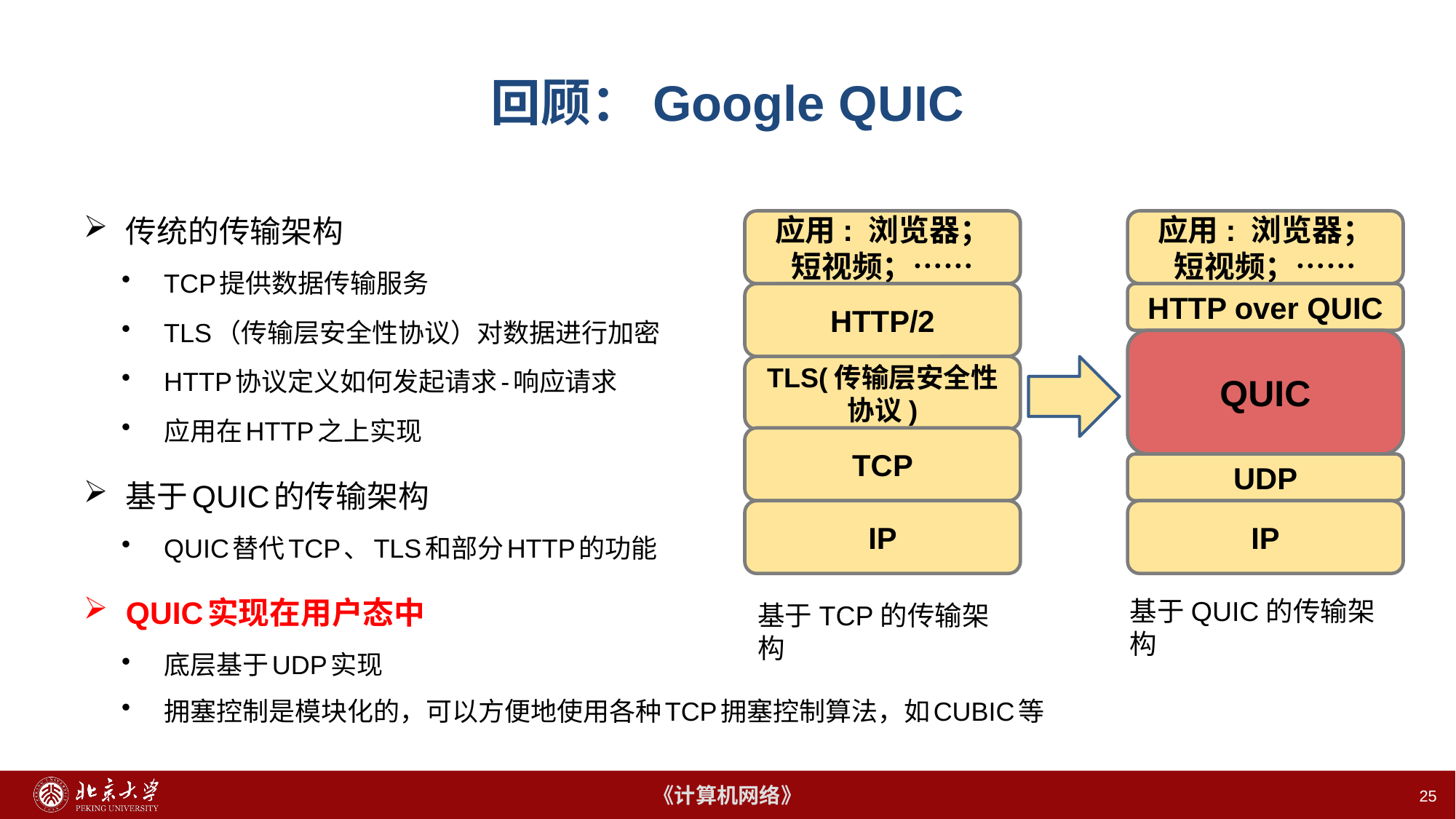

# 回顾：Google QUIC
传统的传输架构
TCP提供数据传输服务
TLS（传输层安全性协议）对数据进行加密
HTTP协议定义如何发起请求-响应请求
应用在HTTP之上实现
基于QUIC的传输架构
QUIC替代TCP、TLS和部分HTTP的功能
QUIC实现在用户态中
底层基于UDP实现
拥塞控制是模块化的，可以方便地使用各种TCP拥塞控制算法，如CUBIC等
应用: 浏览器；
短视频；……
HTTP/2
TLS(传输层安全性协议)
TCP
IP
应用: 浏览器；
短视频；……
HTTP over QUIC
QUIC
UDP
IP

基于QUIC的传输架构
基于TCP的传输架构
25